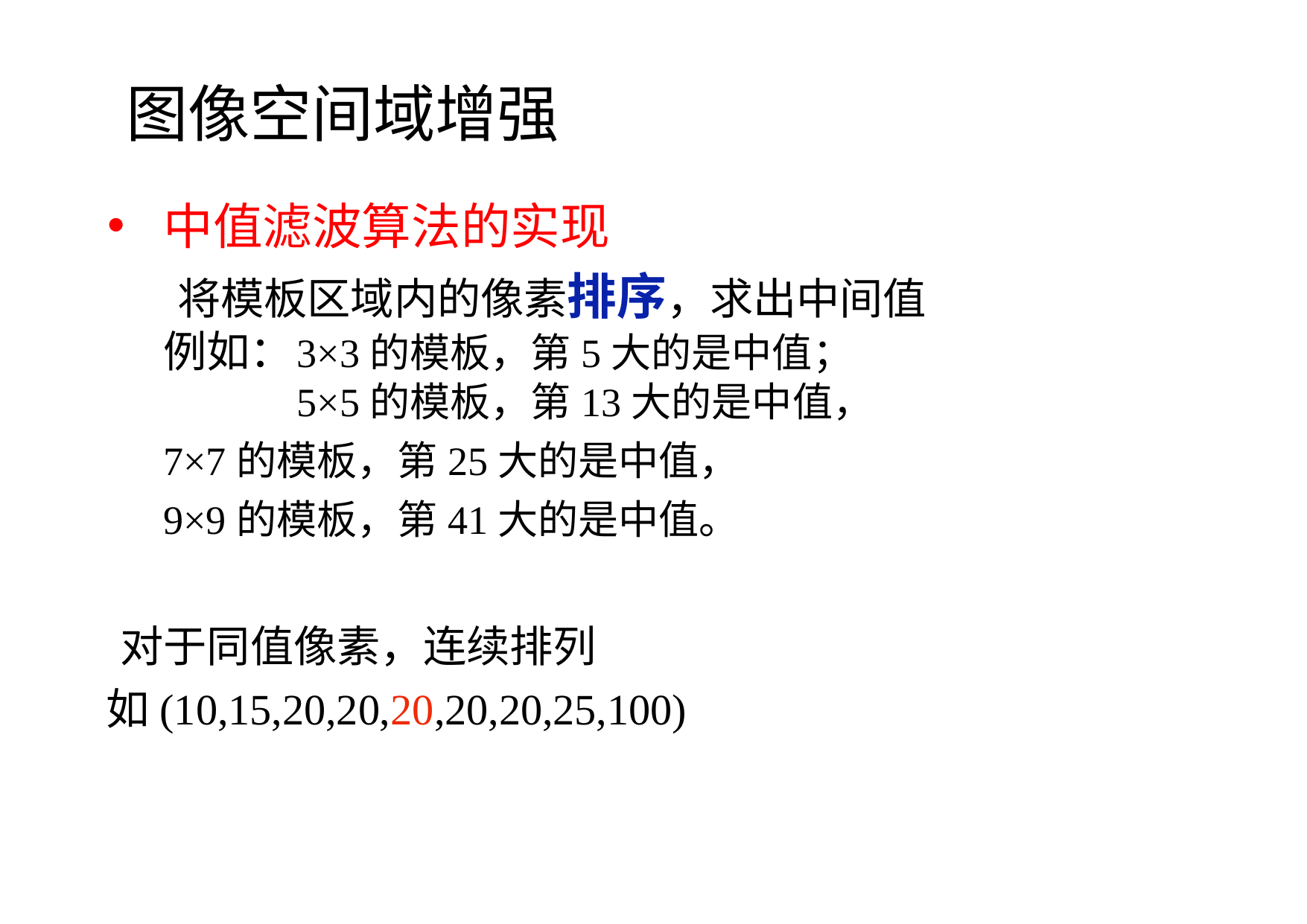

图像空间域增强
中值滤波算法的实现
 将模板区域内的像素排序，求出中间值
例如：	3×3的模板，第5大的是中值；
	5×5的模板，第13大的是中值，
7×7的模板，第25大的是中值，
9×9的模板，第41大的是中值。

 对于同值像素，连续排列
如(10,15,20,20,20,20,20,25,100)